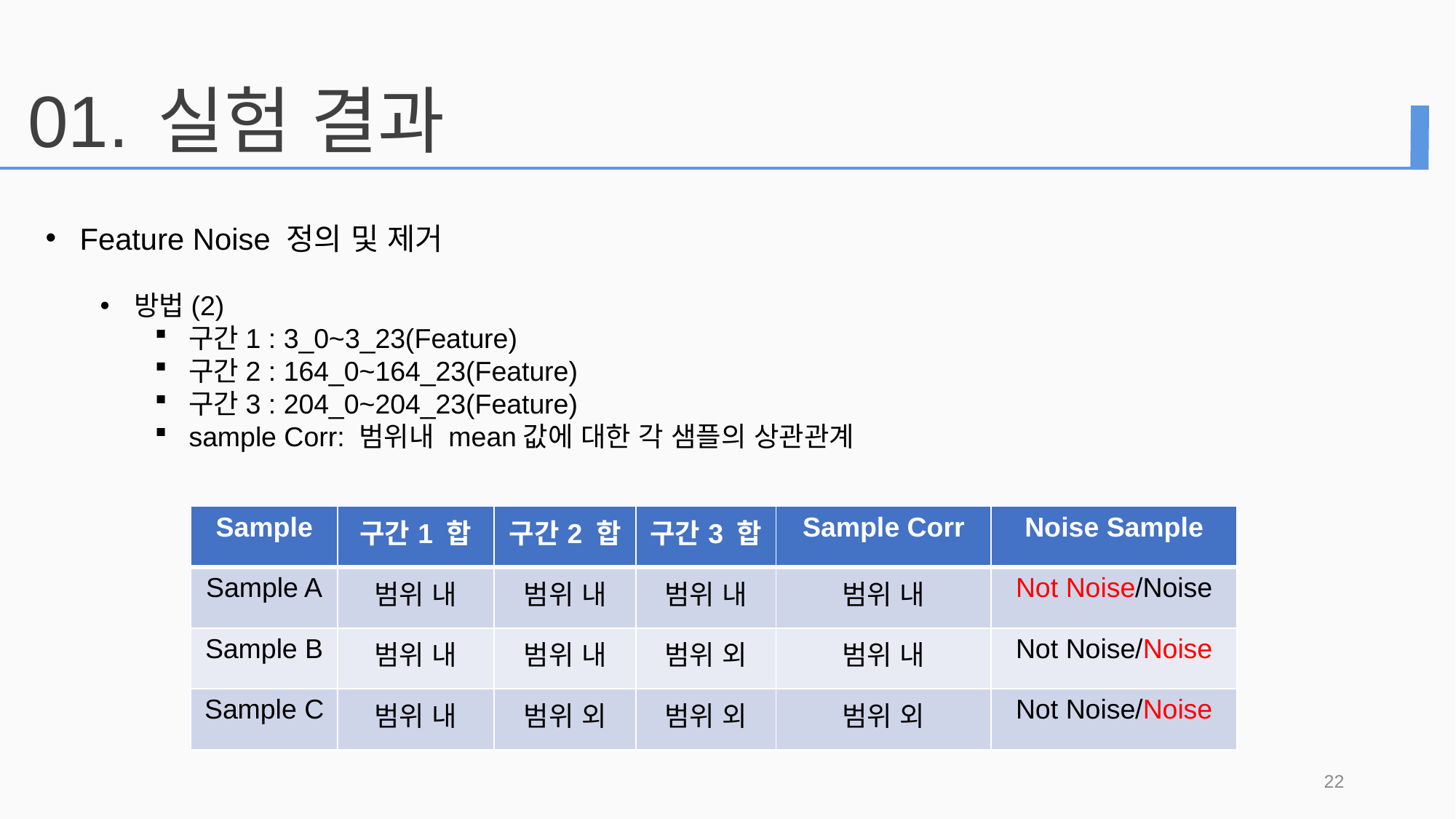

01.
실험 결과
Feature Noise 정의 및 제거

방법(2)
구간1 : 3_0~3_23(Feature)
구간2 : 164_0~164_23(Feature)
구간3 : 204_0~204_23(Feature)
sample Corr: 범위내 mean값에 대한 각 샘플의 상관관계
| Sample | 구간1 합 | 구간2 합 | 구간3 합 | Sample Corr | Noise Sample |
| --- | --- | --- | --- | --- | --- |
| Sample A | 범위 내 | 범위 내 | 범위 내 | 범위 내 | Not Noise/Noise |
| Sample B | 범위 내 | 범위 내 | 범위 외 | 범위 내 | Not Noise/Noise |
| Sample C | 범위 내 | 범위 외 | 범위 외 | 범위 외 | Not Noise/Noise |
22